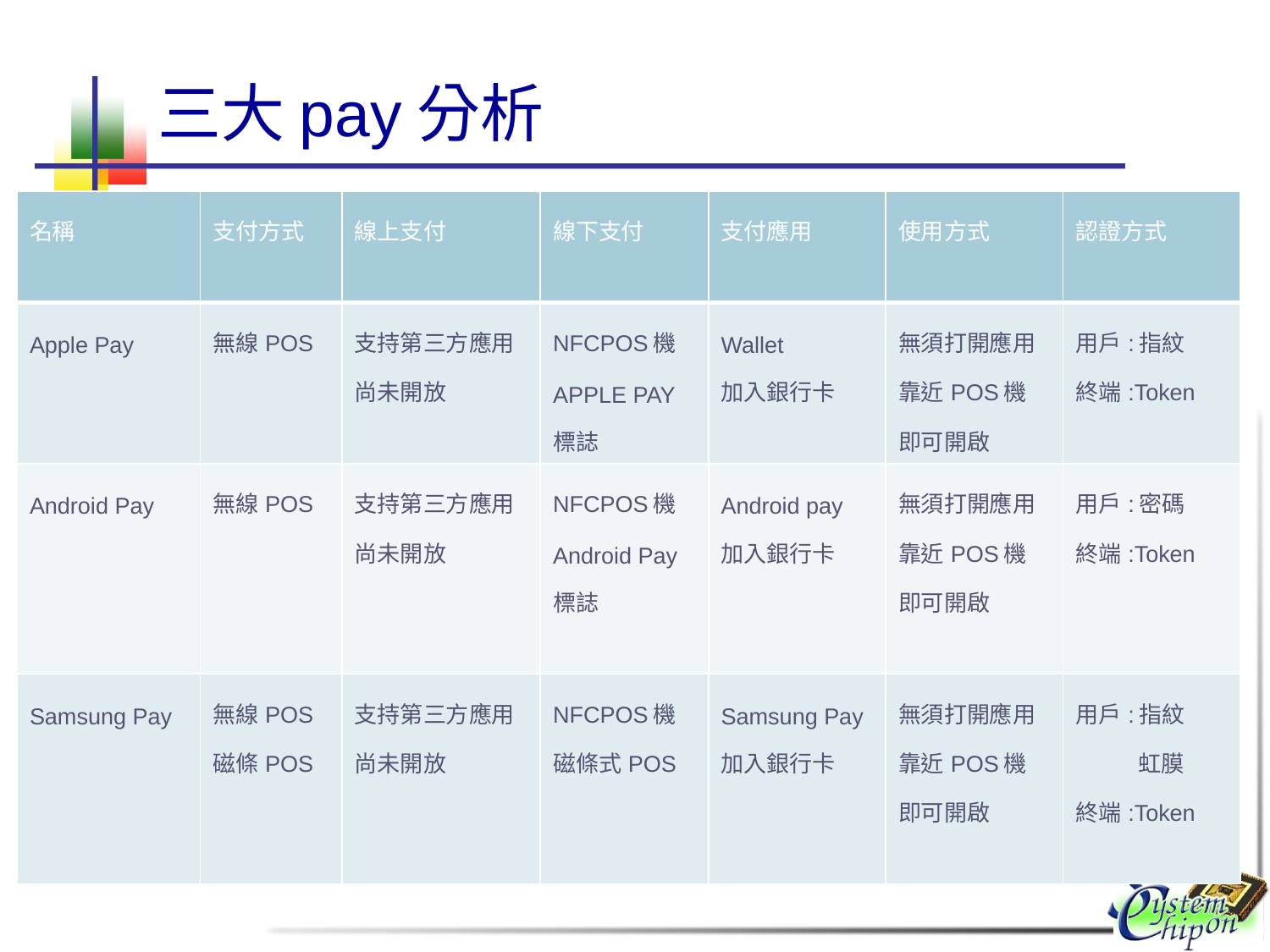

# 三大pay分析
| 名稱 | 支付方式 | 線上支付 | 線下支付 | 支付應用 | 使用方式 | 認證方式 |
| --- | --- | --- | --- | --- | --- | --- |
| Apple Pay | 無線POS | 支持第三方應用 尚未開放 | NFCPOS機 APPLE PAY 標誌 | Wallet 加入銀行卡 | 無須打開應用 靠近POS機 即可開啟 | 用戶:指紋 終端:Token |
| Android Pay | 無線POS | 支持第三方應用 尚未開放 | NFCPOS機 Android Pay 標誌 | Android pay 加入銀行卡 | 無須打開應用 靠近POS機 即可開啟 | 用戶:密碼 終端:Token |
| Samsung Pay | 無線POS 磁條POS | 支持第三方應用 尚未開放 | NFCPOS機 磁條式POS | Samsung Pay 加入銀行卡 | 無須打開應用 靠近POS機 即可開啟 | 用戶:指紋 虹膜 終端:Token |